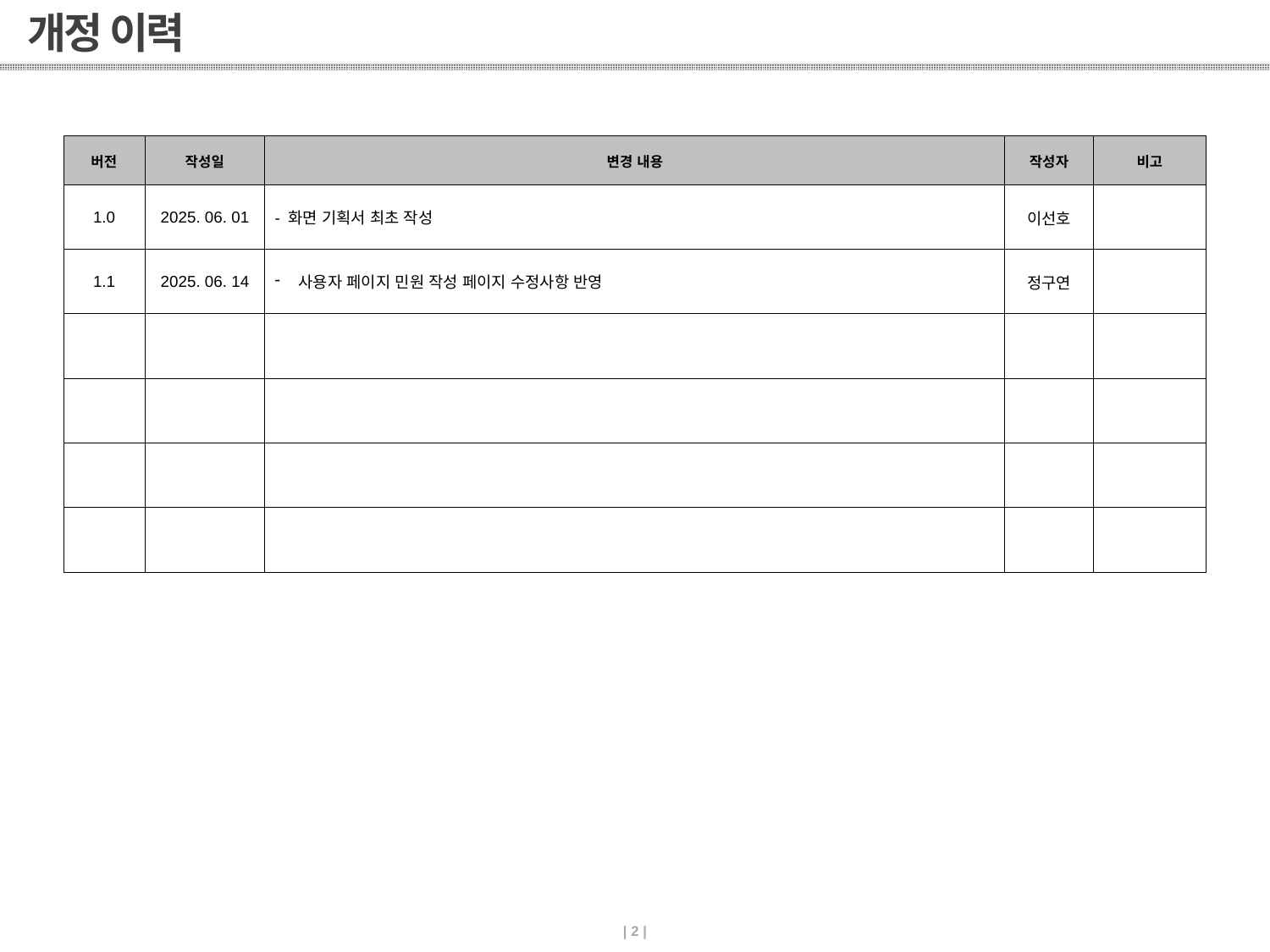

# 개정 이력
| 버전 | 작성일 | 변경 내용 | 작성자 | 비고 |
| --- | --- | --- | --- | --- |
| 1.0 | 2025. 06. 01 | - 화면 기획서 최초 작성 | 이선호 |  |
| 1.1 | 2025. 06. 14 | 사용자 페이지 민원 작성 페이지 수정사항 반영 | 정구연 |  |
|  |  |  |  |  |
|  |  |  |  |  |
|  |  |  |  |  |
|  |  |  |  |  |
| 2 |